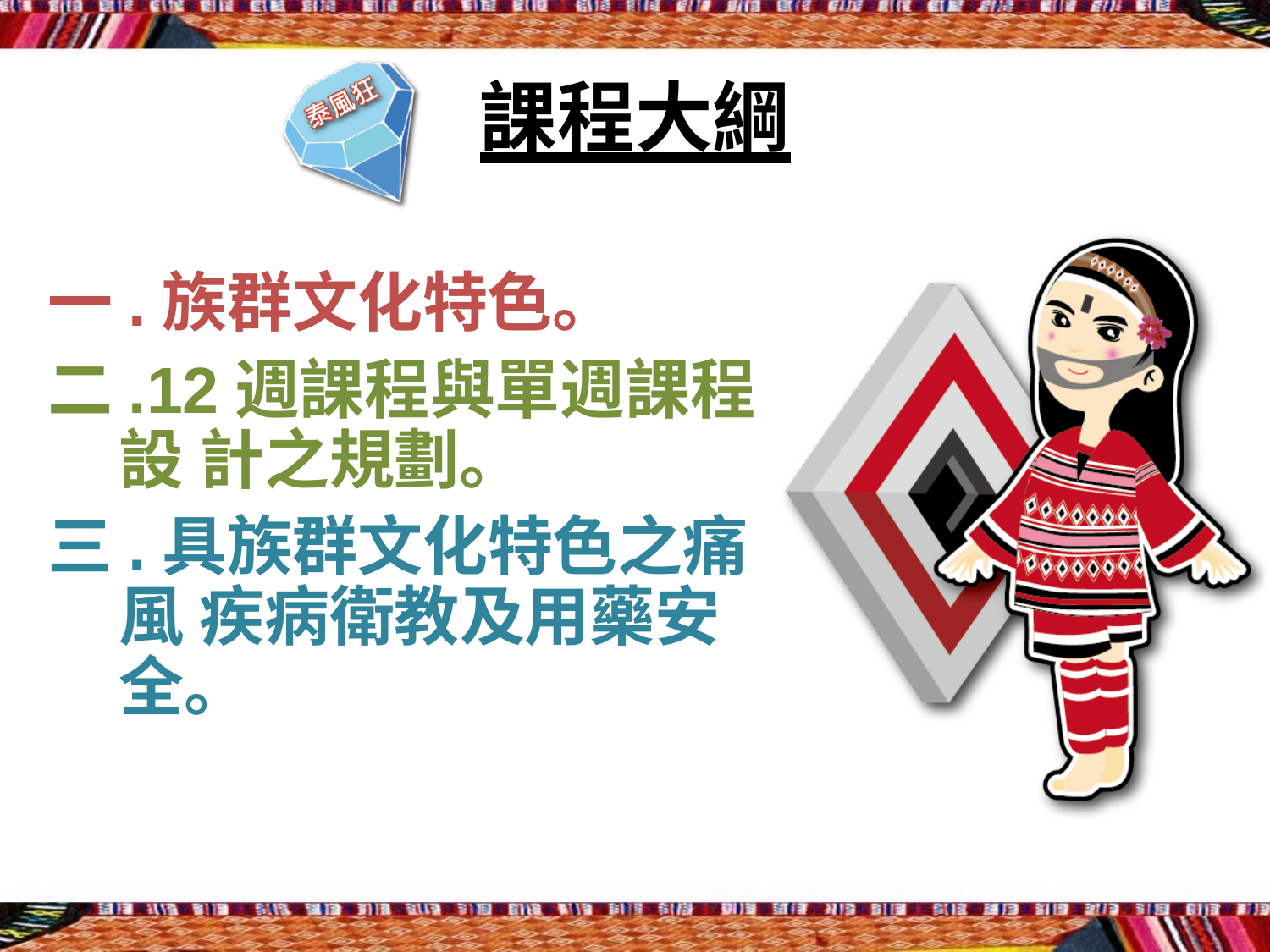

# 課程大綱

一.族群文化特色。
二.12週課程與單週課程設 計之規劃。
三.具族群文化特色之痛風 疾病衛教及用藥安全。